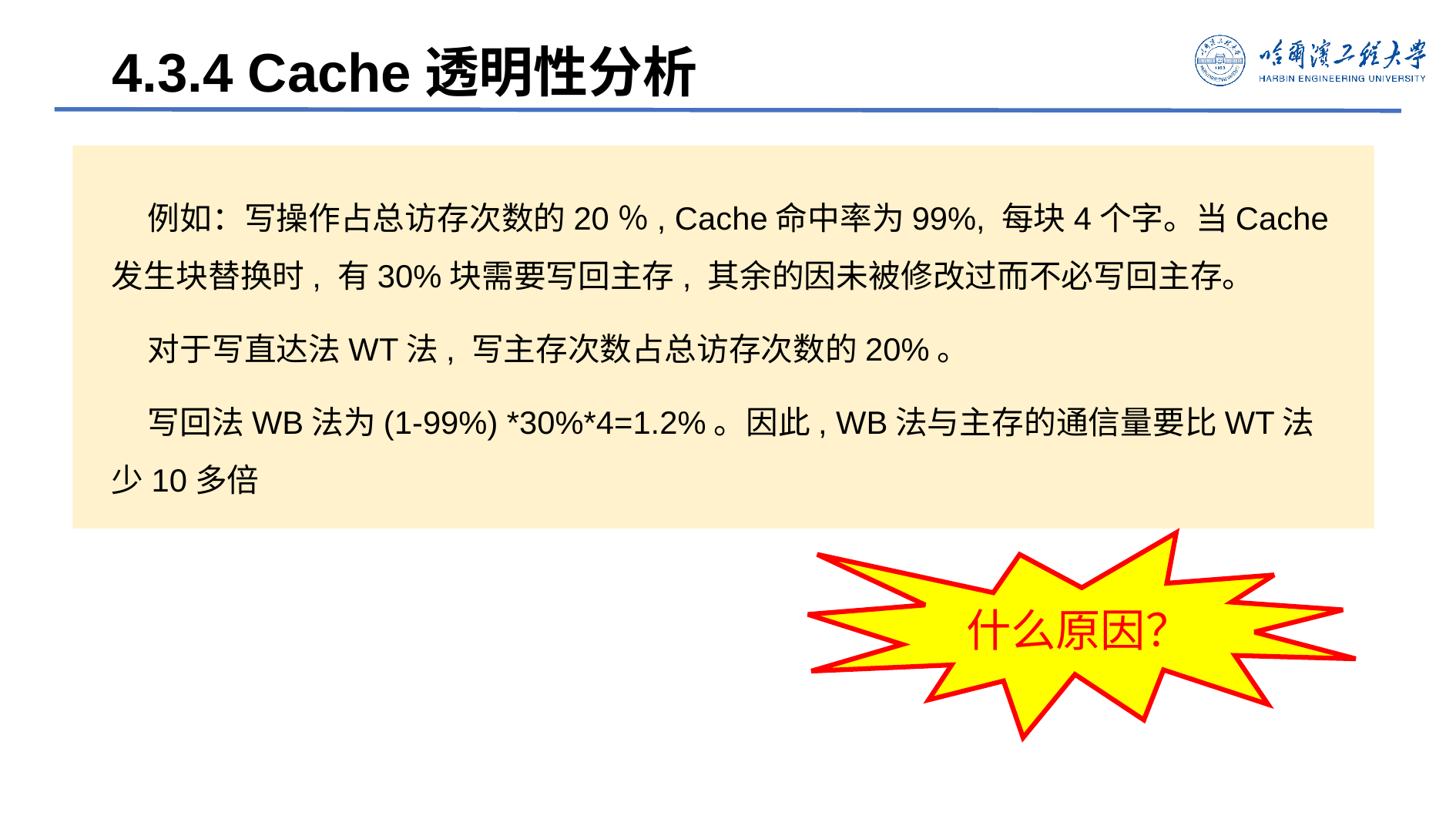

4.3.4 Cache透明性分析

    例如：写操作占总访存次数的20％, Cache命中率为99%, 每块4个字。当Cache发生块替换时, 有30%块需要写回主存, 其余的因未被修改过而不必写回主存。
    对于写直达法WT法, 写主存次数占总访存次数的20%。
    写回法WB法为(1-99%) *30%*4=1.2%。因此, WB法与主存的通信量要比WT法少10多倍
什么原因？